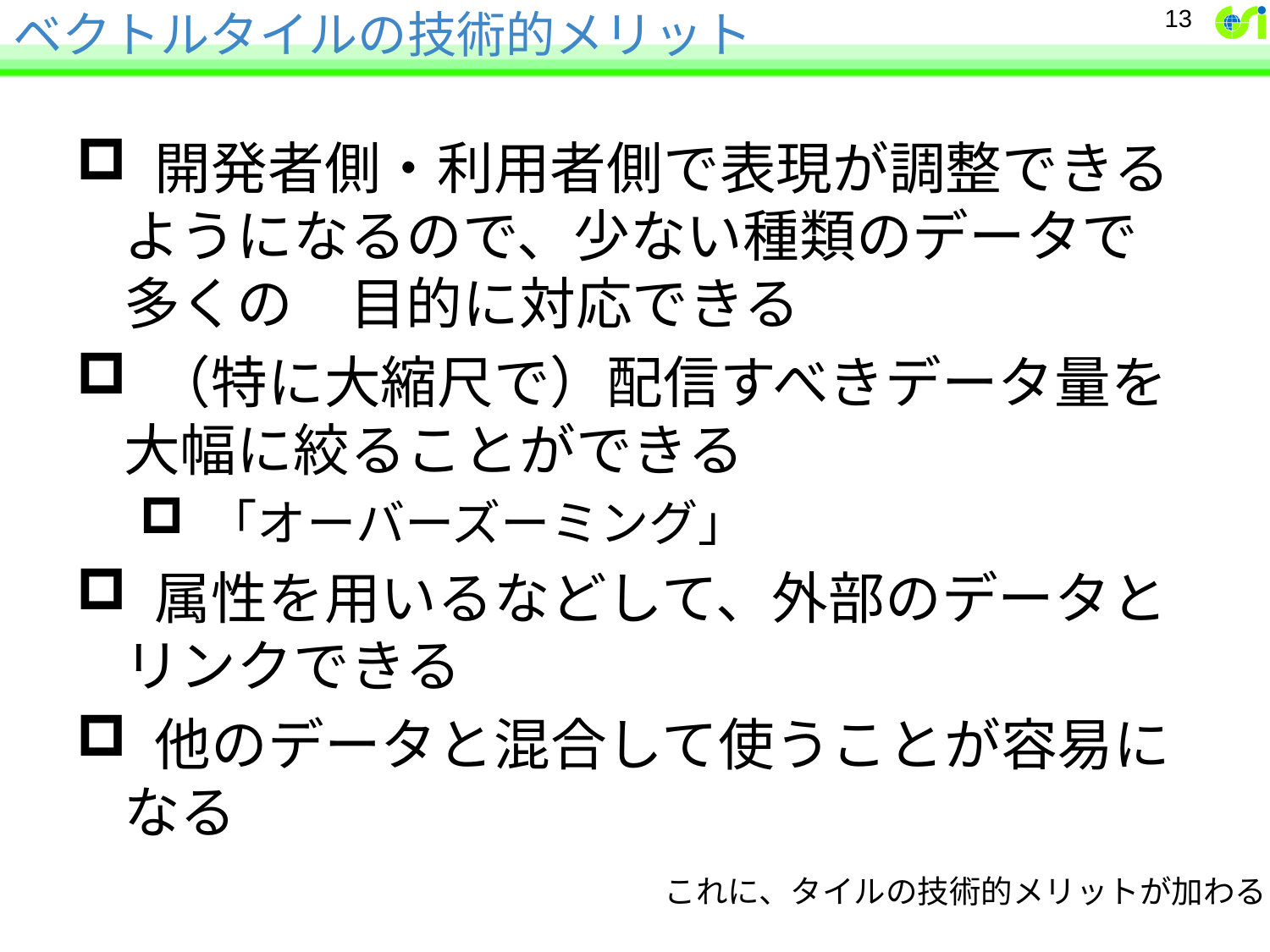

# ベクトルタイルの技術的メリット
13
 開発者側・利用者側で表現が調整できるようになるので、少ない種類のデータで多くの　目的に対応できる
 （特に大縮尺で）配信すべきデータ量を大幅に絞ることができる
 「オーバーズーミング」
 属性を用いるなどして、外部のデータとリンクできる
 他のデータと混合して使うことが容易になる
これに、タイルの技術的メリットが加わる